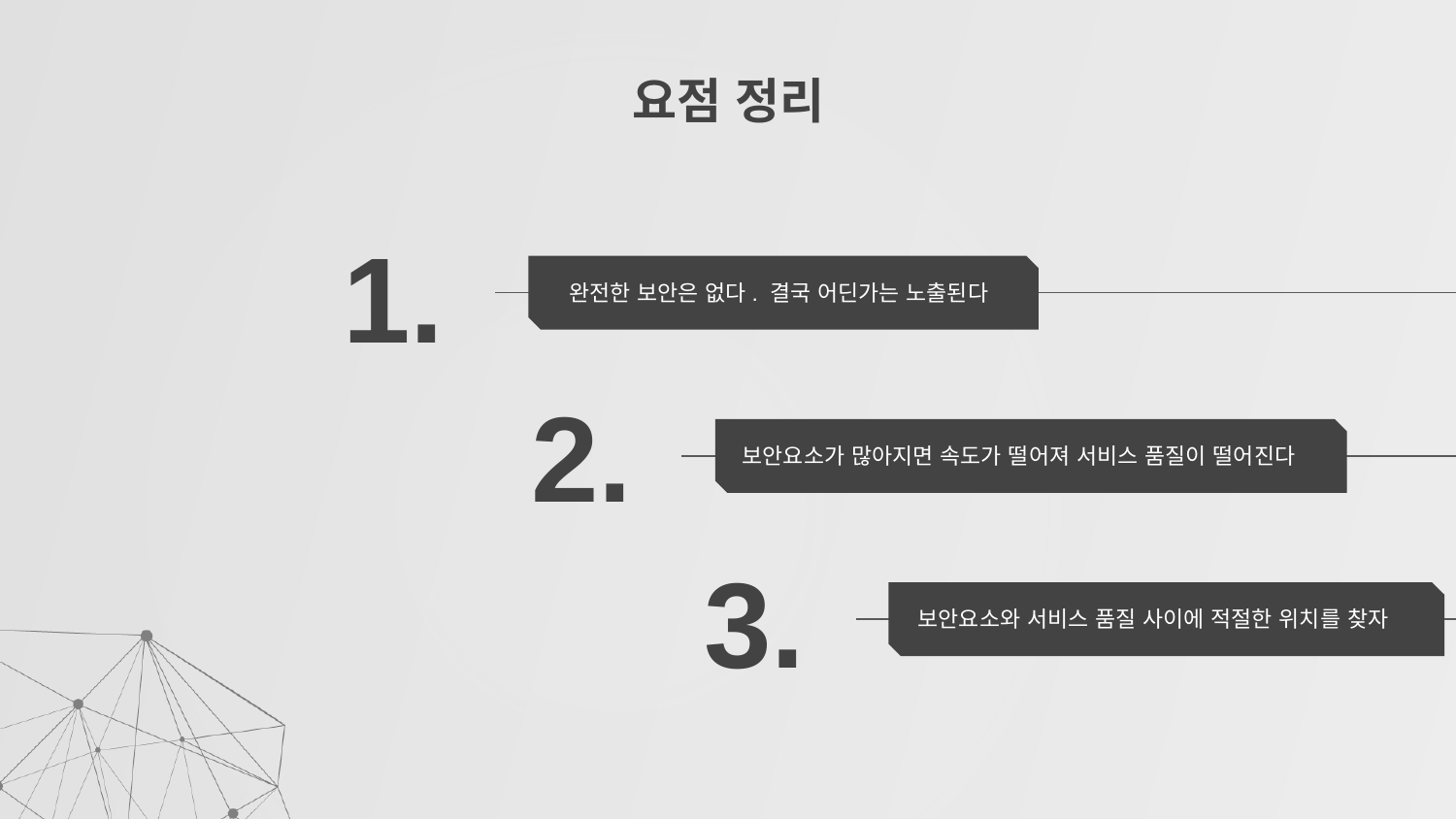

# 요점 정리
1.

완전한 보안은 없다. 결국 어딘가는 노출된다
2.

보안요소가 많아지면 속도가 떨어져 서비스 품질이 떨어진다
3.

보안요소와 서비스 품질 사이에 적절한 위치를 찾자